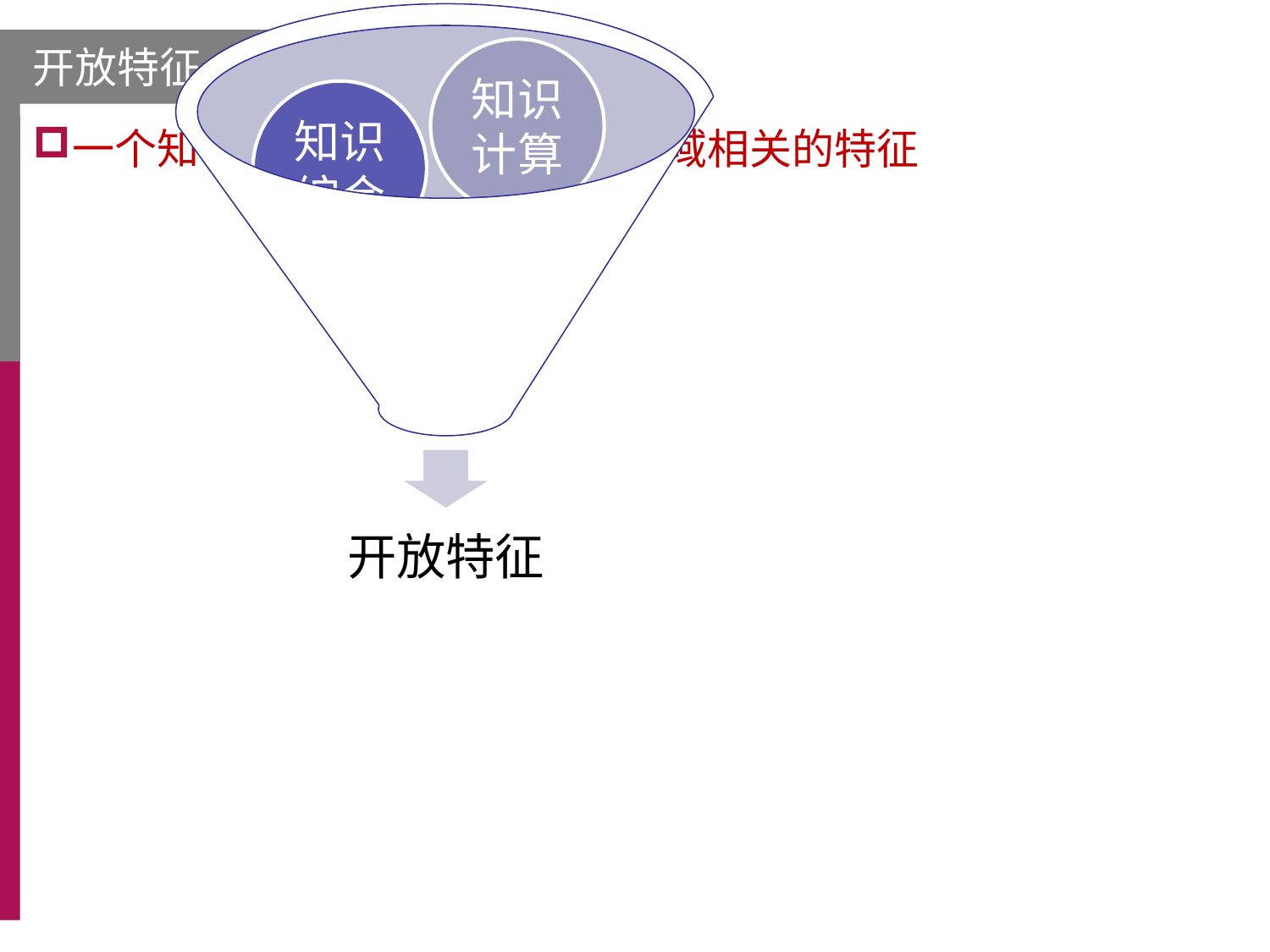

开放特征
一个知识服务系统可以具有与领域相关的特征

开放特征
…
知识综合
知识计算
71